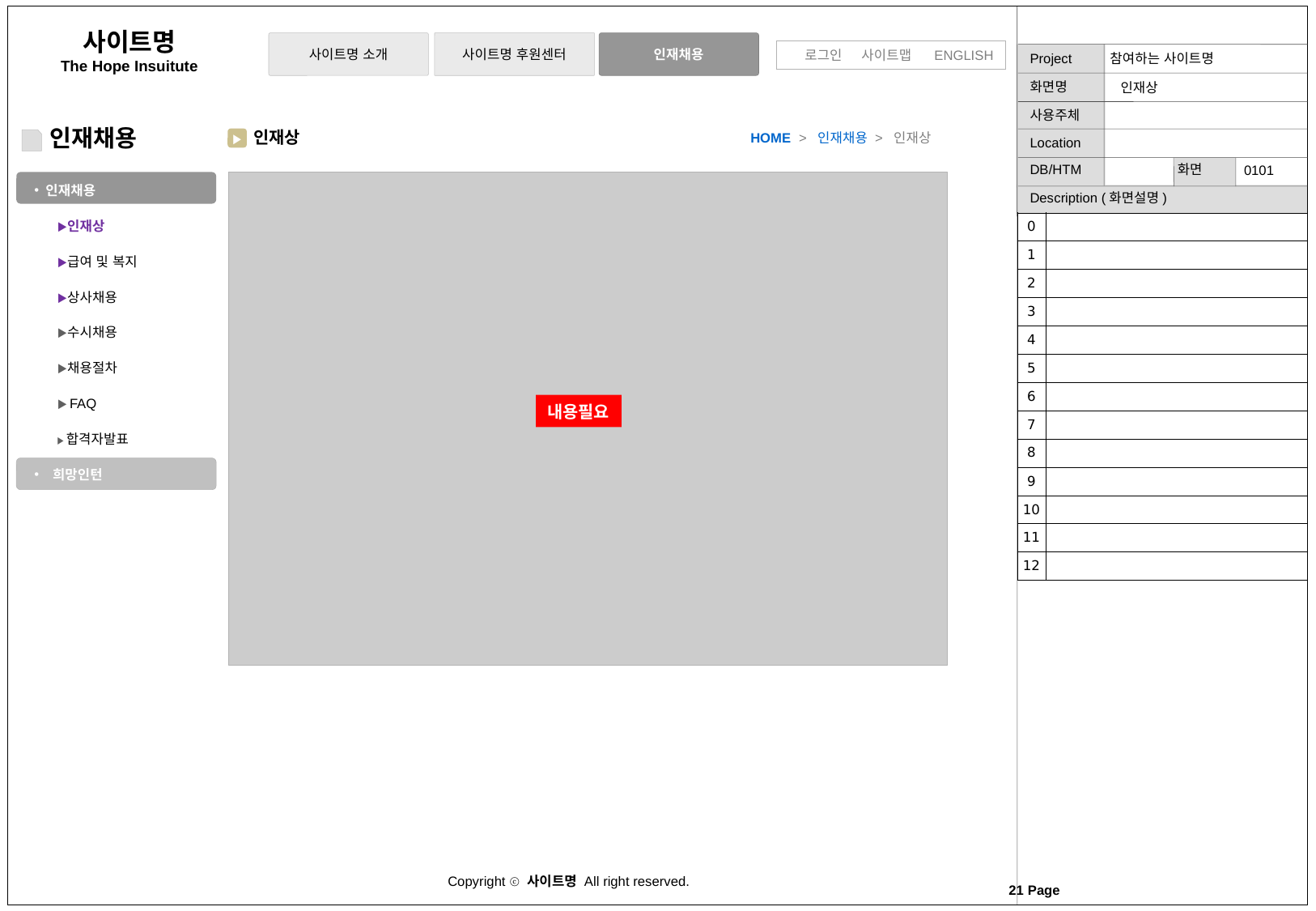

인재상
인재채용

인재상
HOME  >  인재채용 >  인재상
▶
0101
인재채용
   ▶인재상
   ▶급여 및 복지
   ▶상사채용
   ▶수시채용
   ▶채용절차
   ▶FAQ
   ▶합격자발표
 희망인턴

| 0 |  |
| --- | --- |
| 1 |  |
| 2 |  |
| 3 |  |
| 4 |  |
| 5 |  |
| 6 |  |
| 7 |  |
| 8 |  |
| 9 |  |
| 10 |  |
| 11 |  |
| 12 |  |
내용필요